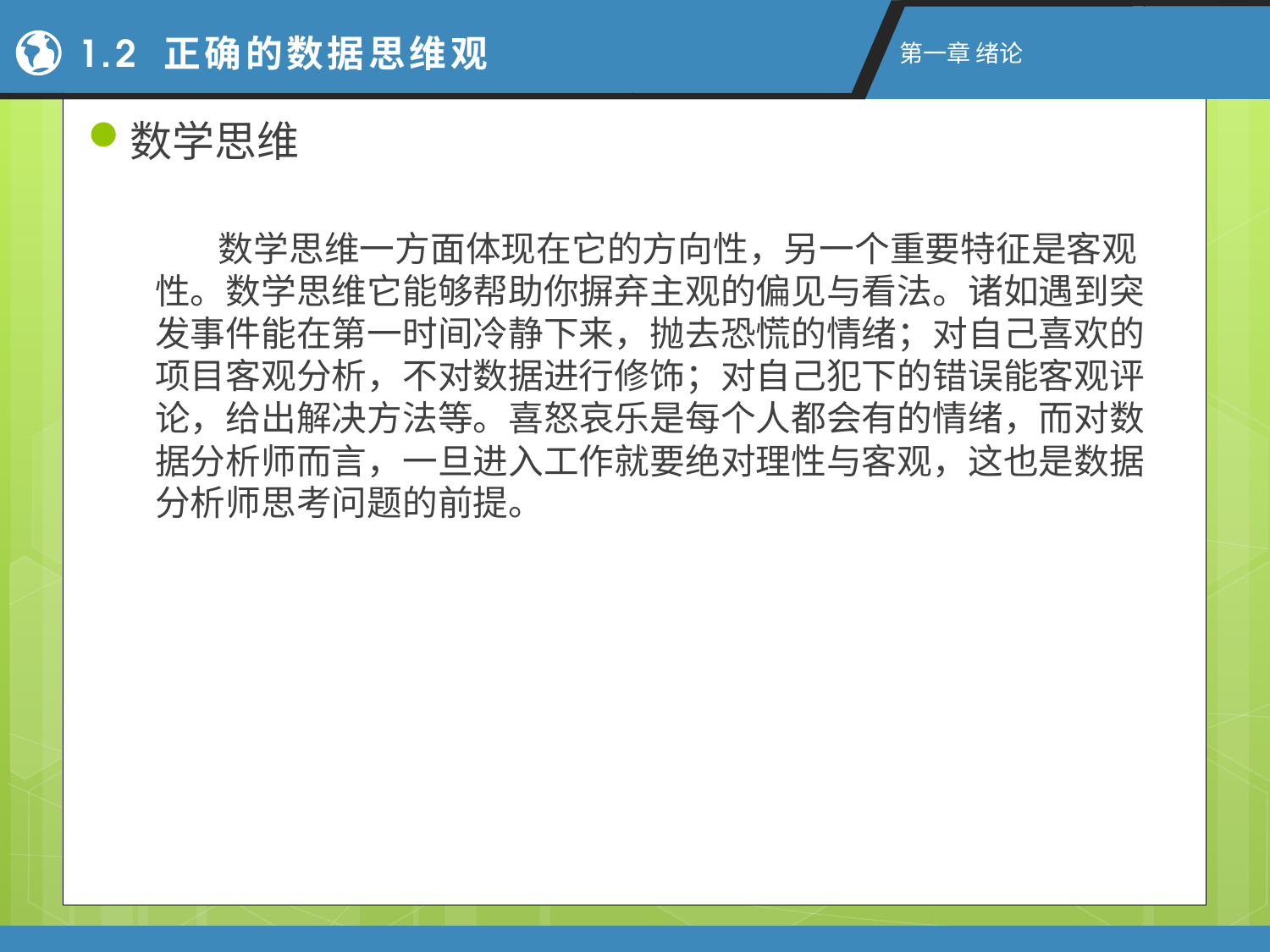

1.2 正确的数据思维观

第一章 绪论
数学思维
       数学思维一方面体现在它的方向性，另一个重要特征是客观性。数学思维它能够帮助你摒弃主观的偏见与看法。诸如遇到突发事件能在第一时间冷静下来，抛去恐慌的情绪；对自己喜欢的项目客观分析，不对数据进行修饰；对自己犯下的错误能客观评论，给出解决方法等。喜怒哀乐是每个人都会有的情绪，而对数据分析师而言，一旦进入工作就要绝对理性与客观，这也是数据分析师思考问题的前提。